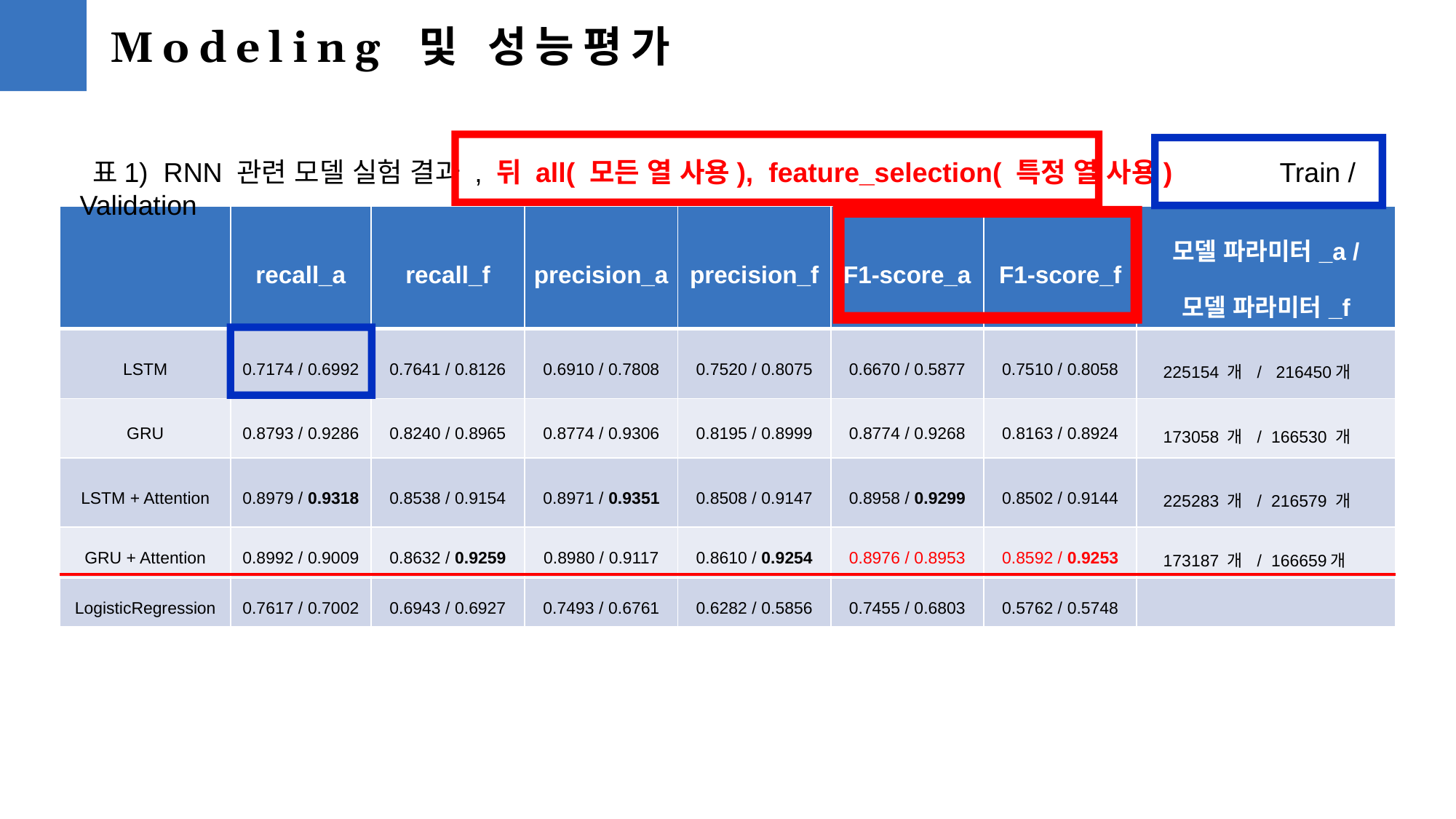

Modeling 및 성능평가

 표1)  RNN 관련 모델 실험 결과 , 뒤 all( 모든 열 사용),  feature_selection( 특정 열 사용)              Train /  Validation
|  | recall\_a | recall\_f | precision\_a | precision\_f | F1-score\_a | F1-score\_f | 모델 파라미터\_a / 모델 파라미터\_f |
| --- | --- | --- | --- | --- | --- | --- | --- |
| LSTM | 0.7174 / 0.6992 | 0.7641 / 0.8126 | 0.6910 / 0.7808 | 0.7520 / 0.8075 | 0.6670 / 0.5877 | 0.7510 / 0.8058 | 225154 개 / 216450개 |
| GRU | 0.8793 / 0.9286 | 0.8240 / 0.8965 | 0.8774 / 0.9306 | 0.8195 / 0.8999 | 0.8774 / 0.9268 | 0.8163 / 0.8924 | 173058 개 / 166530 개 |
| LSTM + Attention | 0.8979 / 0.9318 | 0.8538 / 0.9154 | 0.8971 / 0.9351 | 0.8508 / 0.9147 | 0.8958 / 0.9299 | 0.8502 / 0.9144 | 225283 개 / 216579 개 |
| GRU + Attention | 0.8992 / 0.9009 | 0.8632 / 0.9259 | 0.8980 / 0.9117 | 0.8610 / 0.9254 | 0.8976 / 0.8953 | 0.8592 / 0.9253 | 173187 개 / 166659개 |
| LogisticRegression | 0.7617 / 0.7002 | 0.6943 / 0.6927 | 0.7493 / 0.6761 | 0.6282 / 0.5856 | 0.7455 / 0.6803 | 0.5762 / 0.5748 |  |